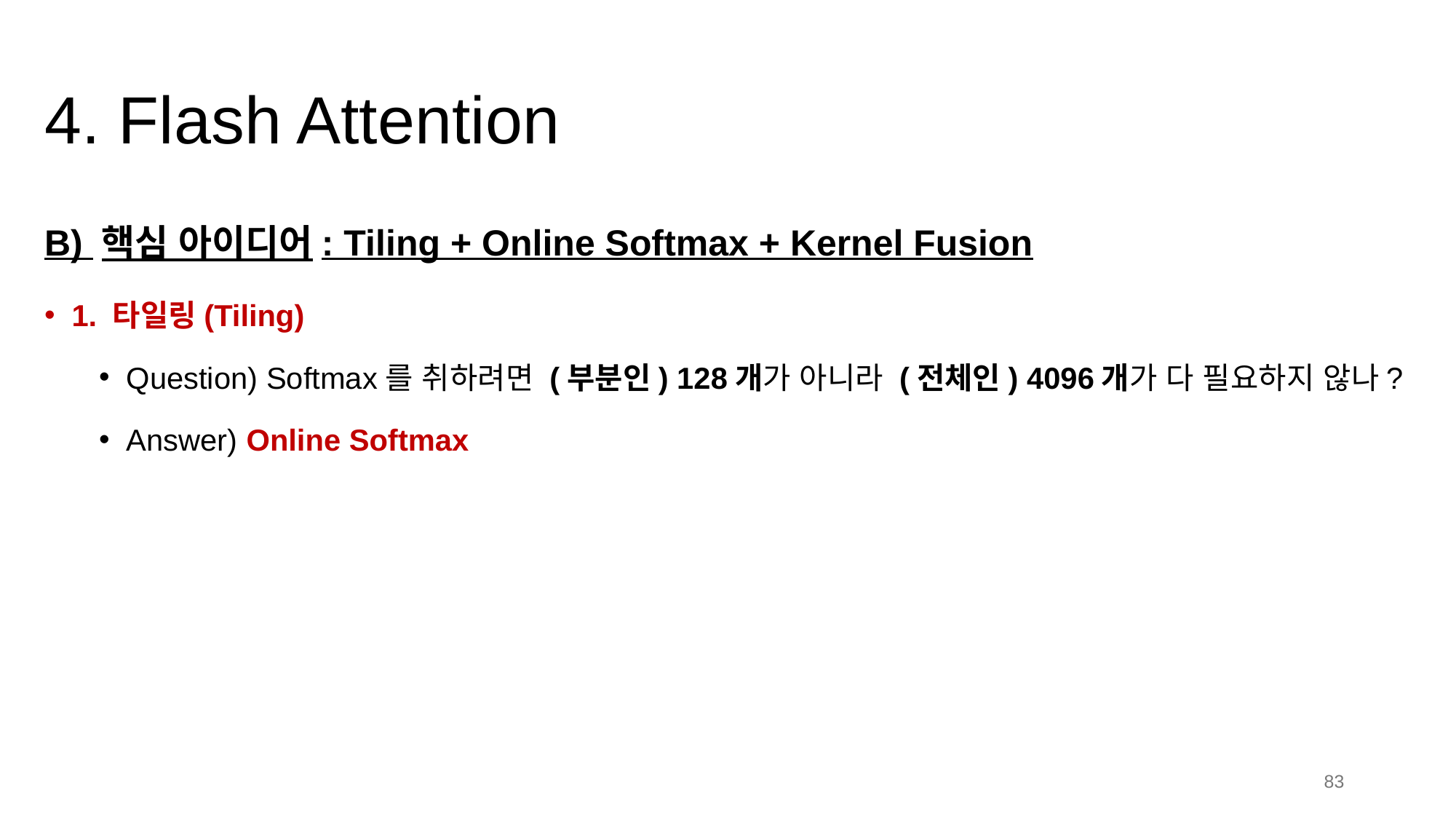

# 4. Flash Attention
B) 핵심 아이디어: Tiling + Online Softmax + Kernel Fusion
1. 타일링(Tiling)
Question) Softmax를 취하려면 (부분인) 128개가 아니라 (전체인) 4096개가 다 필요하지 않나?
Answer) Online Softmax
83